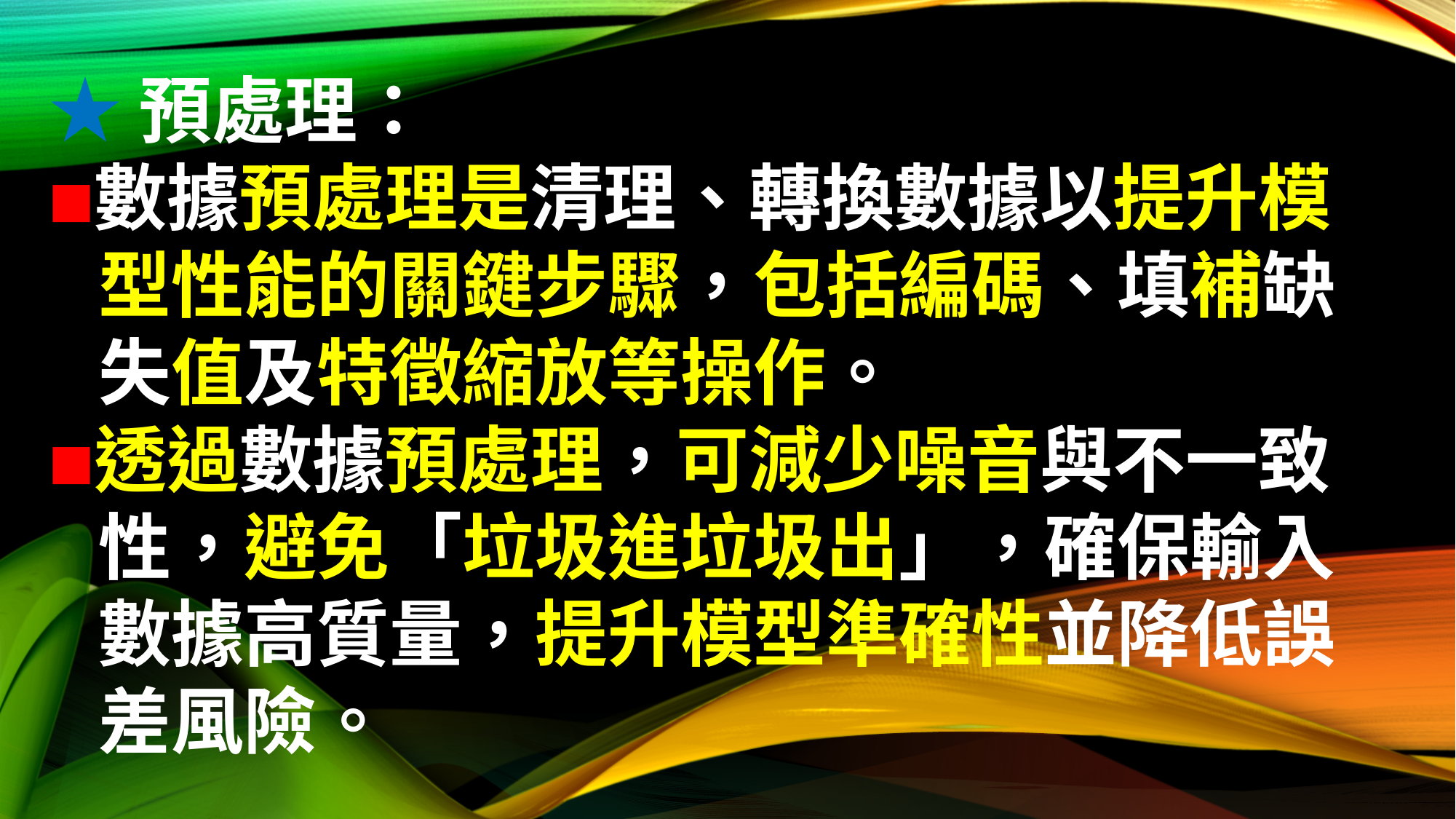

# ★預處理： ◼︎數據預處理是清理、轉換數據以提升模 型性能的關鍵步驟，包括編碼、填補缺 失值及特徵縮放等操作。 ◼︎透過數據預處理，可減少噪音與不一致 性，避免「垃圾進垃圾出」，確保輸入 數據高質量，提升模型準確性並降低誤 差風險。